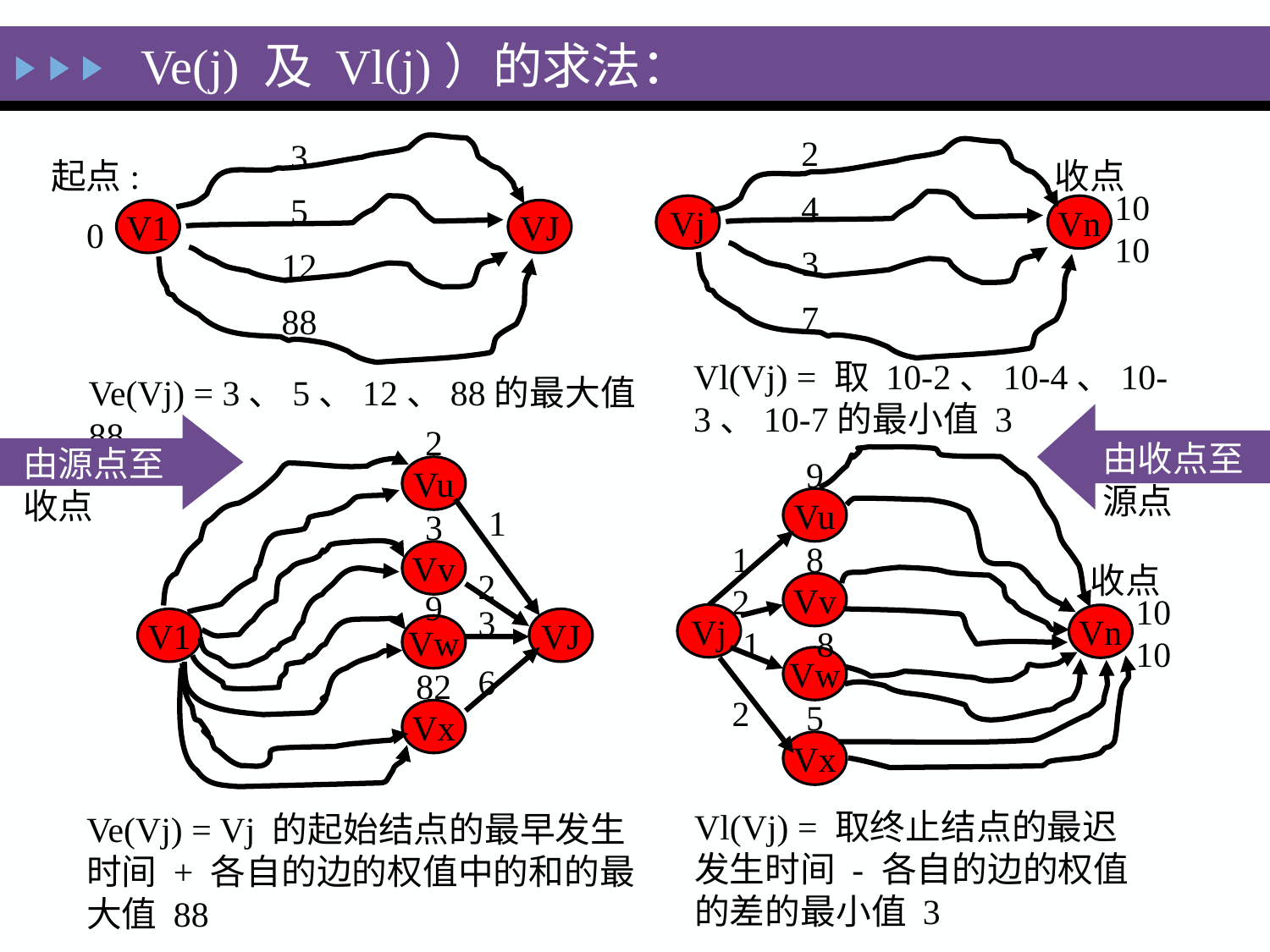

Ve(j) 及 Vl(j)）的求法：
2
4
3
7
3
5
12
88

起点:
0
收点

1010

Vj
Vn
V1
VJ

Vl(Vj) = 取 10-2、10-4、10-3、10-7的最小值 3
Ve(Vj) = 3、5、12、88的最大值 88

2
由收点至源点
由源点至收点

9

Vu

Vu

1

3

1

8

Vv
收点
2

2
Vv
9

1010

3
Vj

Vn
V1
VJ

Vw
1
8

Vw

6

82

2
5
Vx
Vx
Vl(Vj) = 取终止结点的最迟发生时间 - 各自的边的权值的差的最小值 3
Ve(Vj) = Vj 的起始结点的最早发生时间 + 各自的边的权值中的和的最大值 88